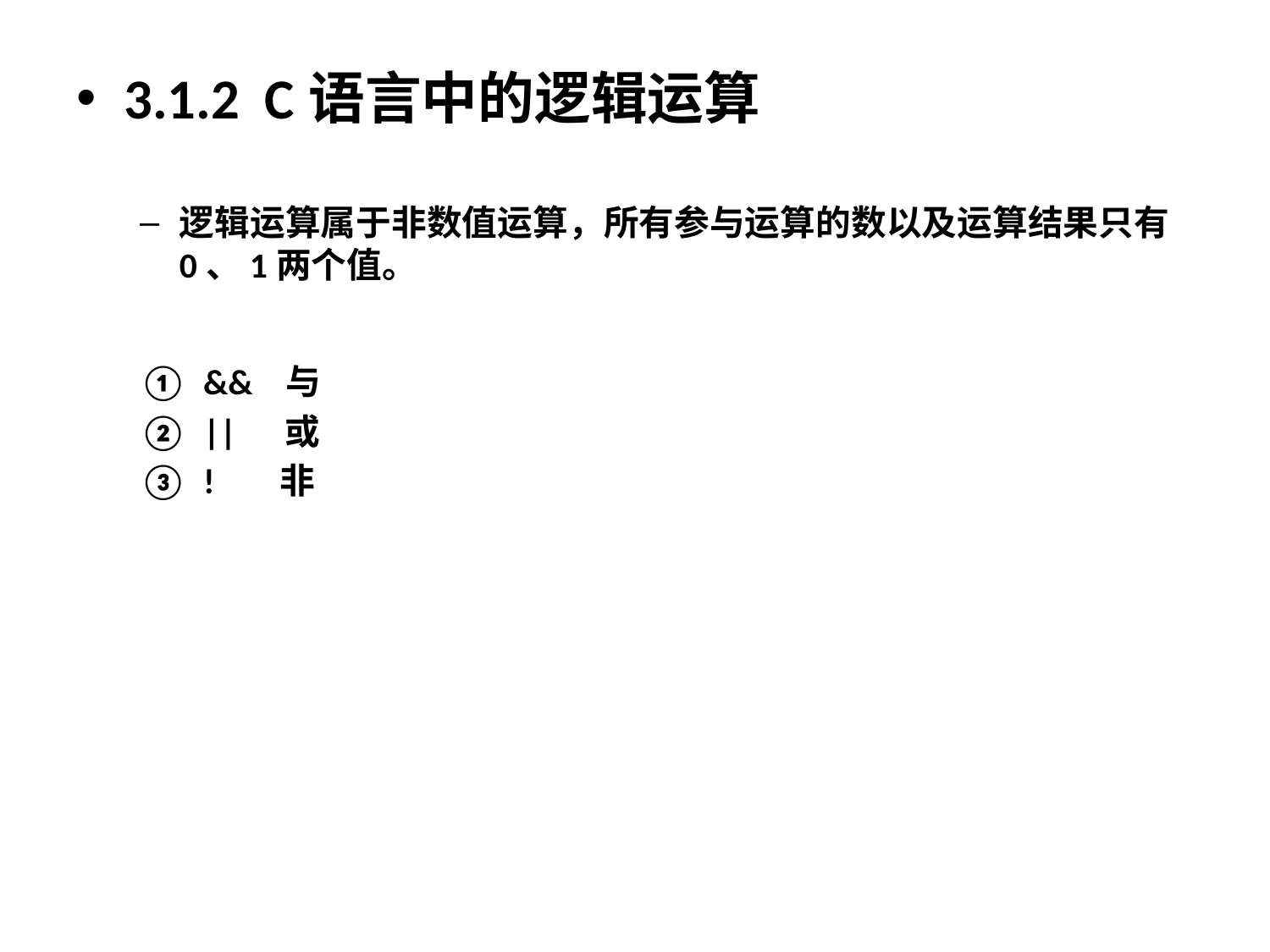

3.1.2  C语言中的逻辑运算

逻辑运算属于非数值运算，所有参与运算的数以及运算结果只有0、1两个值。

&&   与
||     或
!       非